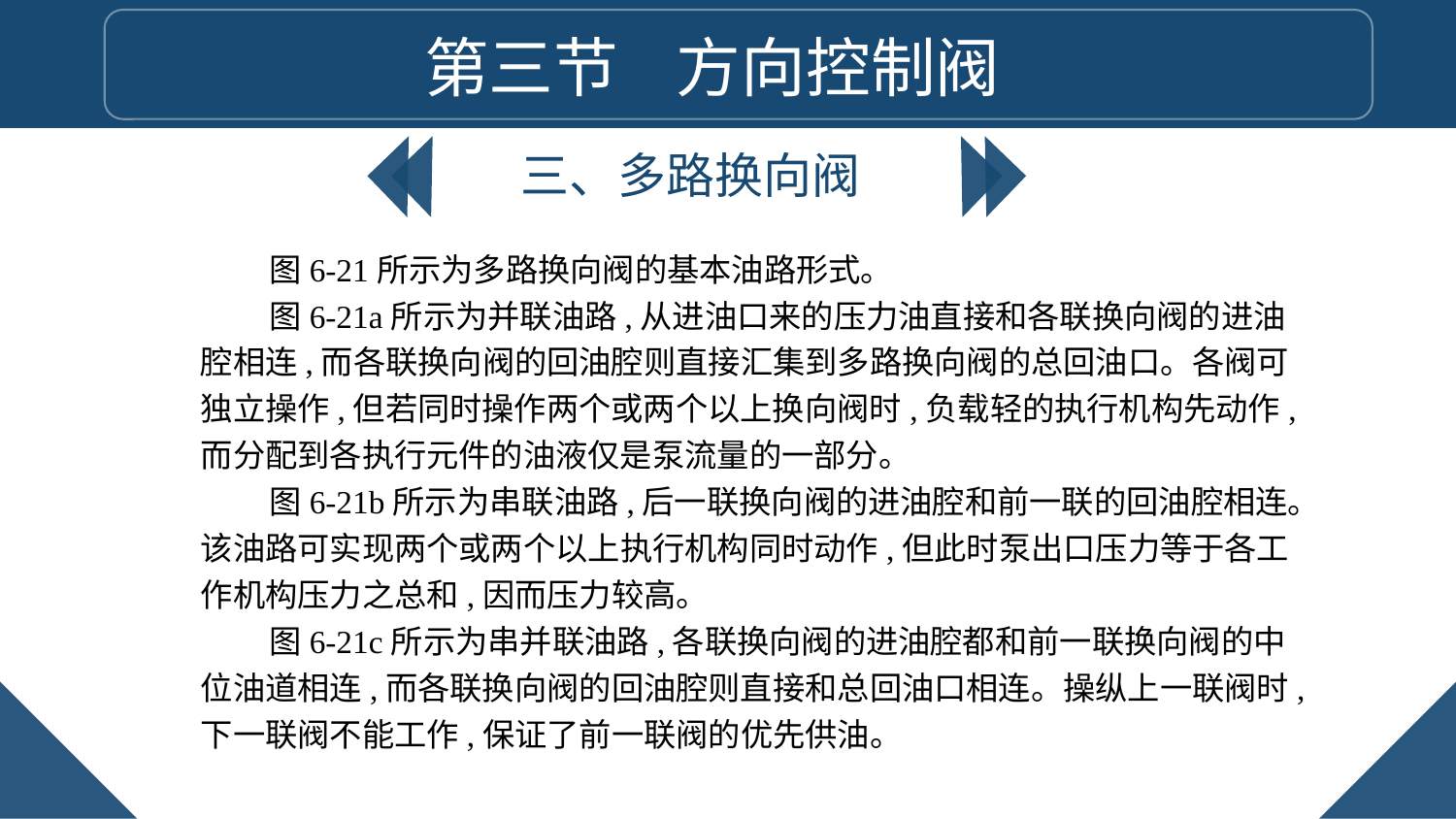

第三节    方向控制阀
三、多路换向阀

图6-21所示为多路换向阀的基本油路形式。
图6-21a所示为并联油路,从进油口来的压力油直接和各联换向阀的进油腔相连,而各联换向阀的回油腔则直接汇集到多路换向阀的总回油口。各阀可独立操作,但若同时操作两个或两个以上换向阀时,负载轻的执行机构先动作,而分配到各执行元件的油液仅是泵流量的一部分。
图6-21b所示为串联油路,后一联换向阀的进油腔和前一联的回油腔相连。该油路可实现两个或两个以上执行机构同时动作,但此时泵出口压力等于各工作机构压力之总和,因而压力较高。
图6-21c所示为串并联油路,各联换向阀的进油腔都和前一联换向阀的中位油道相连,而各联换向阀的回油腔则直接和总回油口相连。操纵上一联阀时,下一联阀不能工作,保证了前一联阀的优先供油。